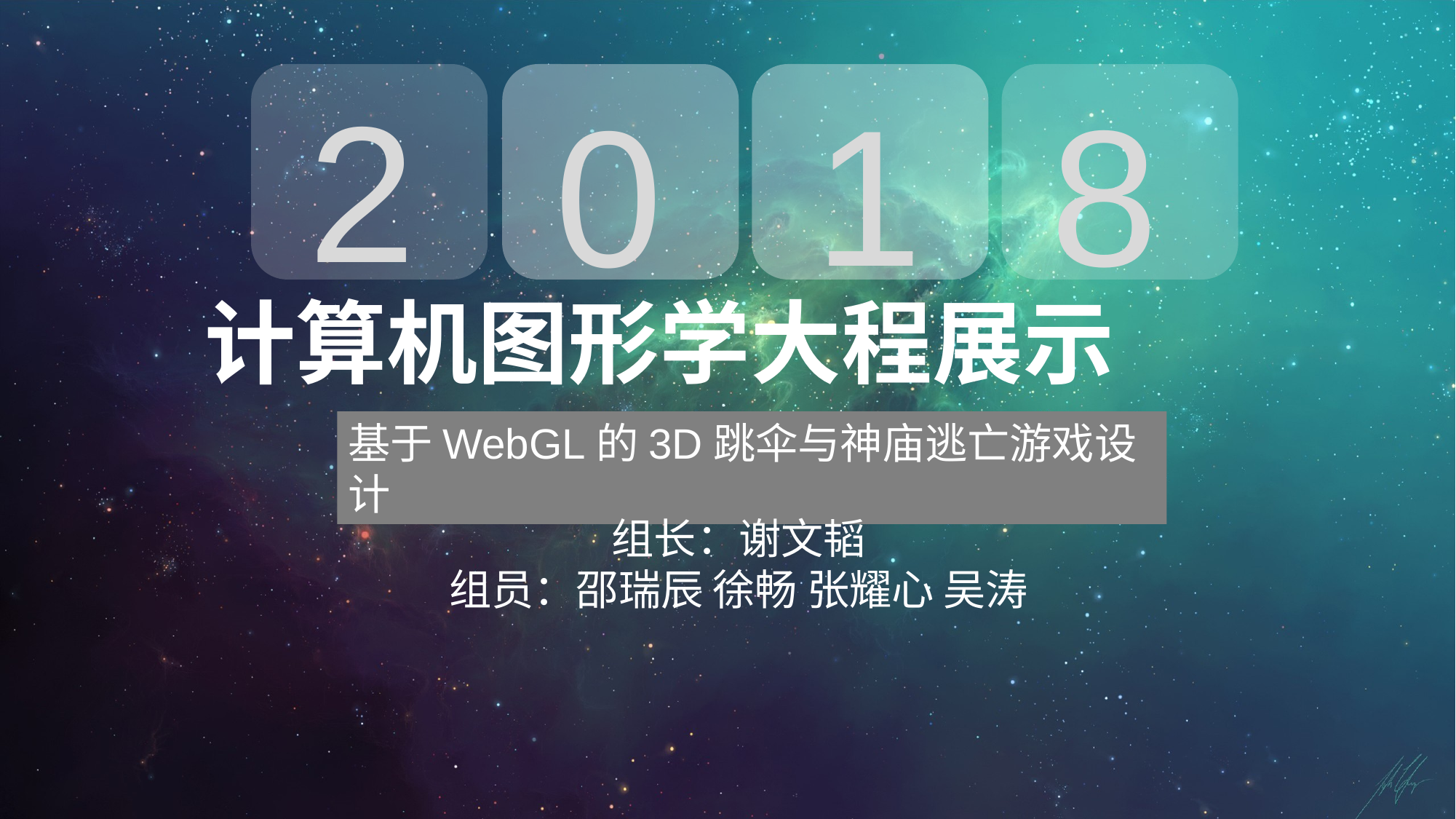

2

1

8

0
计算机图形学大程展示
基于WebGL的3D跳伞与神庙逃亡游戏设计
组长：谢文韬
组员：邵瑞辰 徐畅 张耀心 吴涛